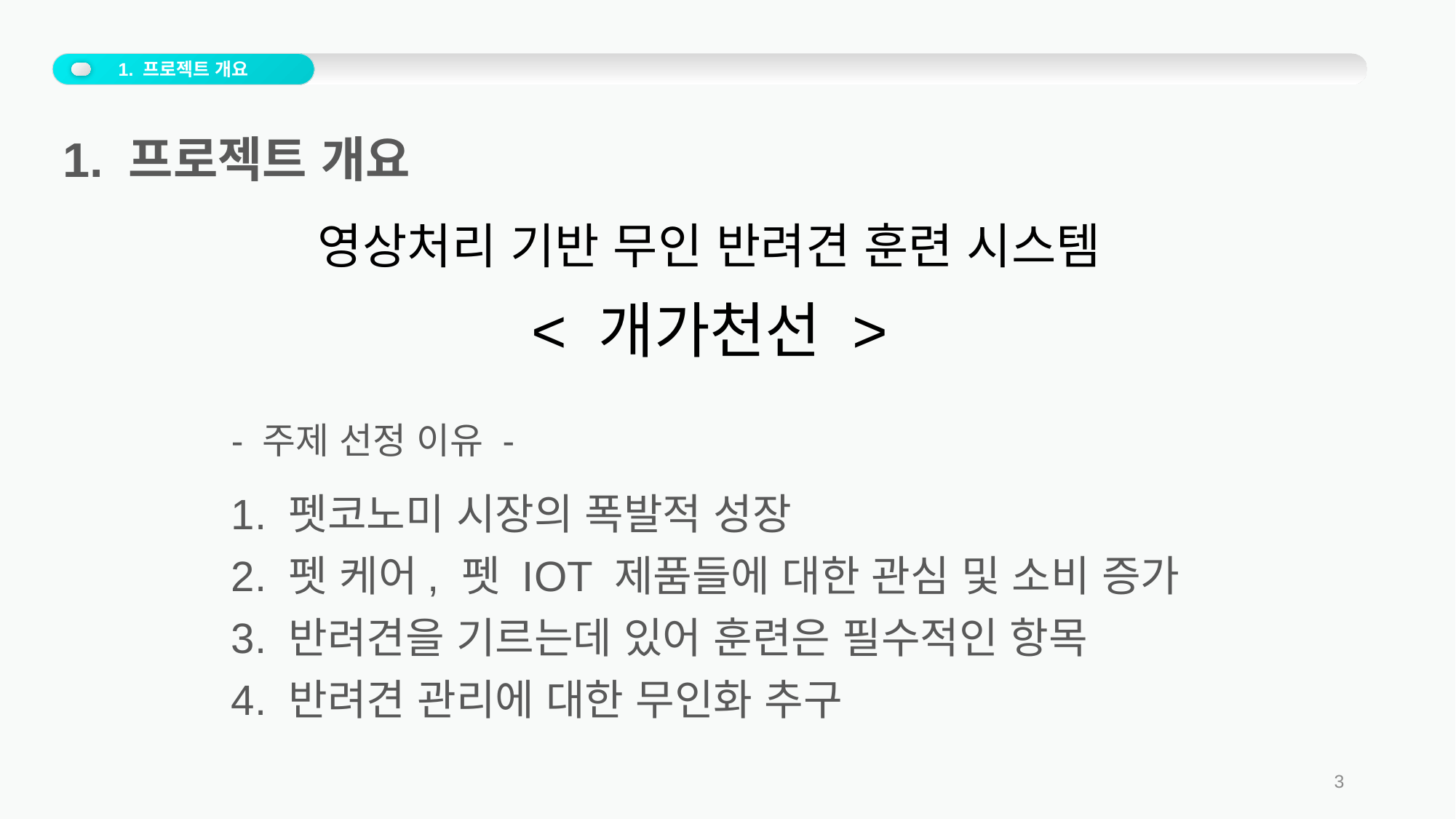

1. 프로젝트 개요

1. 프로젝트 개요
영상처리 기반 무인 반려견 훈련 시스템

< 개가천선 >
- 주제 선정 이유 -

1. 펫코노미 시장의 폭발적 성장

2. 펫 케어, 펫 IOT 제품들에 대한 관심 및 소비 증가

3. 반려견을 기르는데 있어 훈련은 필수적인 항목

4. 반려견 관리에 대한 무인화 추구
3